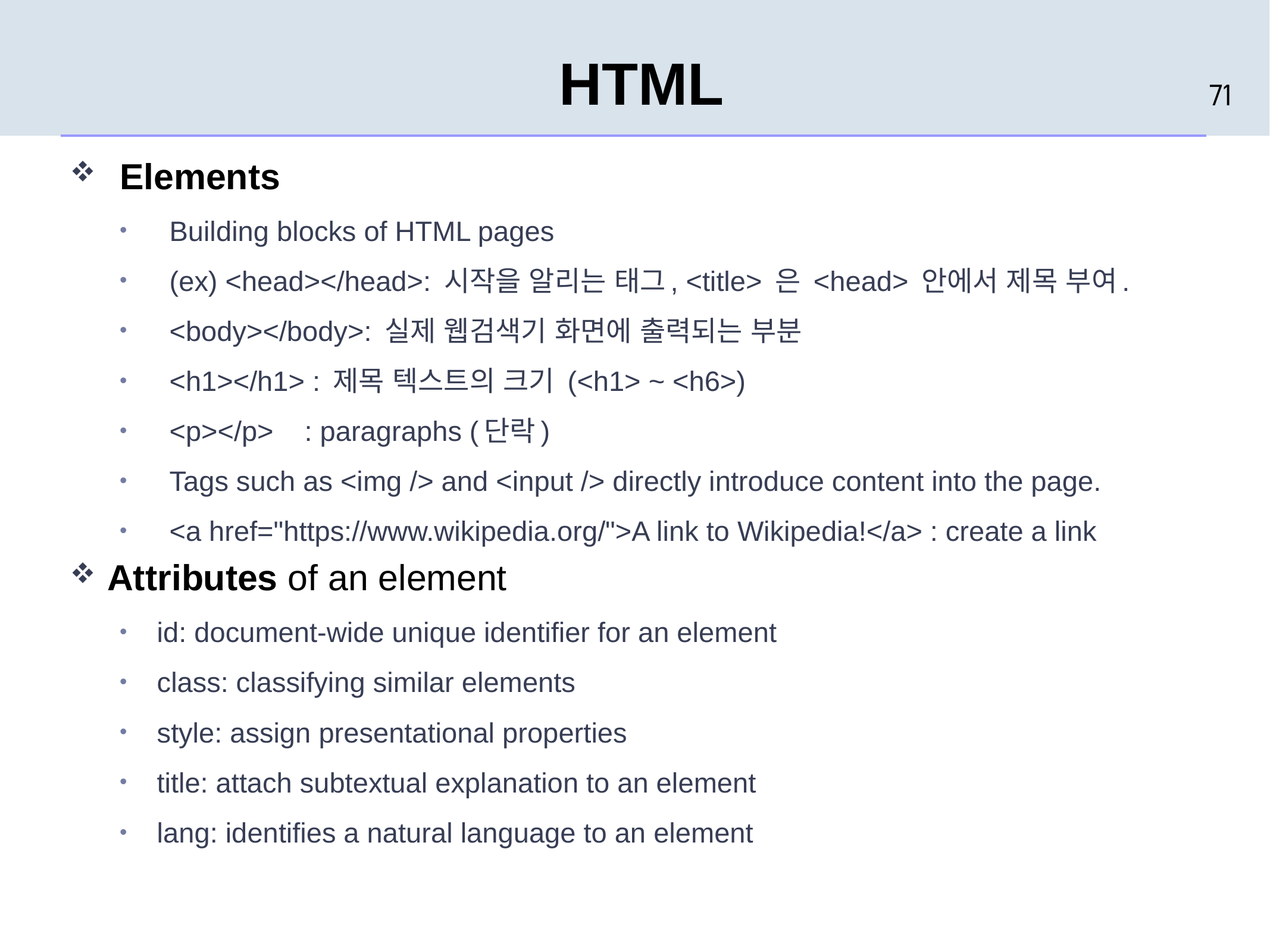

# HTML
71
Elements
Building blocks of HTML pages
(ex) <head></head>: 시작을 알리는 태그, <title> 은 <head> 안에서 제목 부여.
<body></body>: 실제 웹검색기 화면에 출력되는 부분
<h1></h1> : 제목 텍스트의 크기 (<h1> ~ <h6>)
<p></p>    : paragraphs (단락)
Tags such as <img /> and <input /> directly introduce content into the page.
<a href="https://www.wikipedia.org/">A link to Wikipedia!</a> : create a link
Attributes of an element
id: document-wide unique identifier for an element
class: classifying similar elements
style: assign presentational properties
title: attach subtextual explanation to an element
lang: identifies a natural language to an element